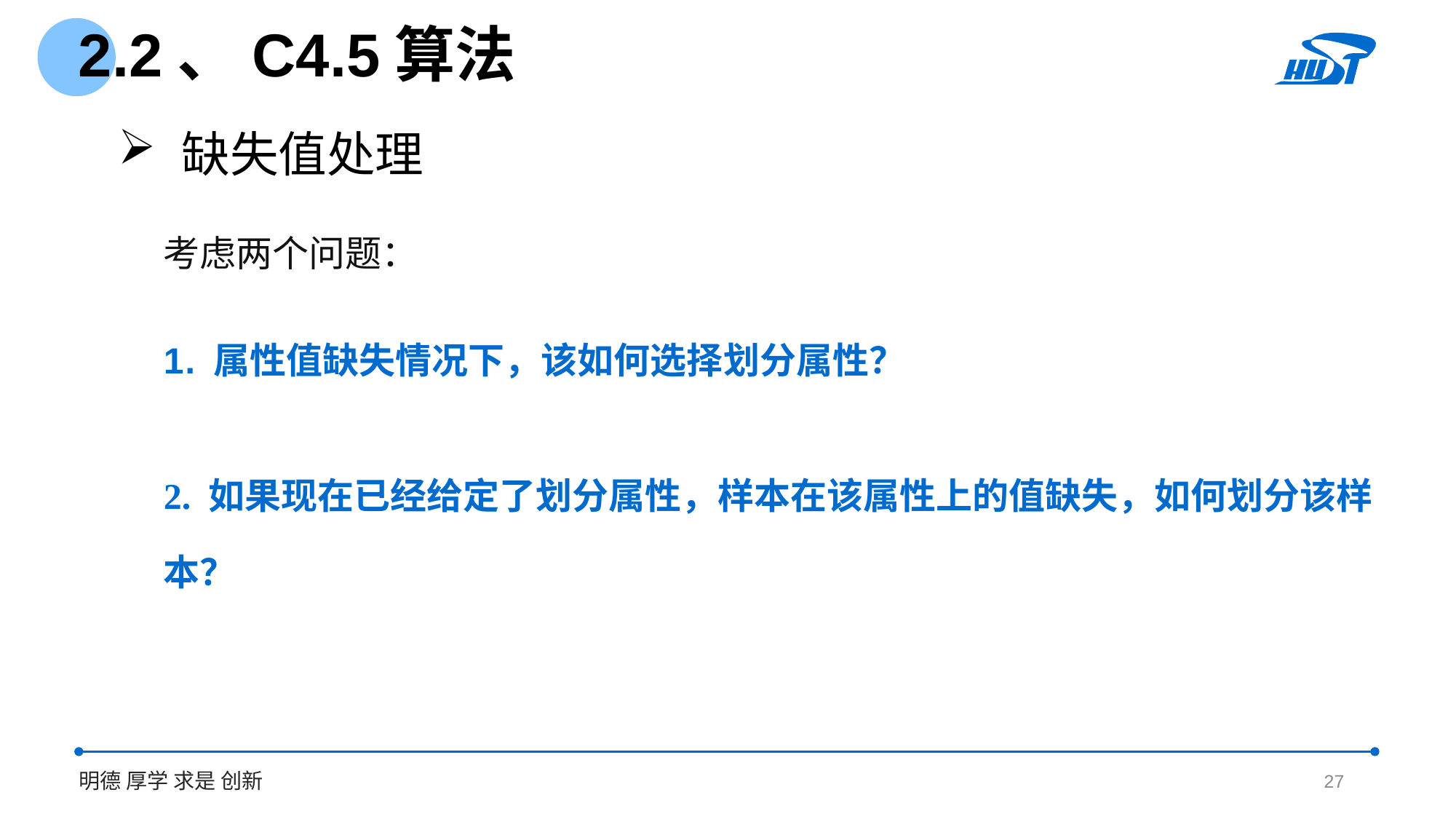

2.2、C4.5算法
 缺失值处理
考虑两个问题：
 属性值缺失情况下，该如何选择划分属性？
2. 如果现在已经给定了划分属性，样本在该属性上的值缺失，如何划分该样本？
27